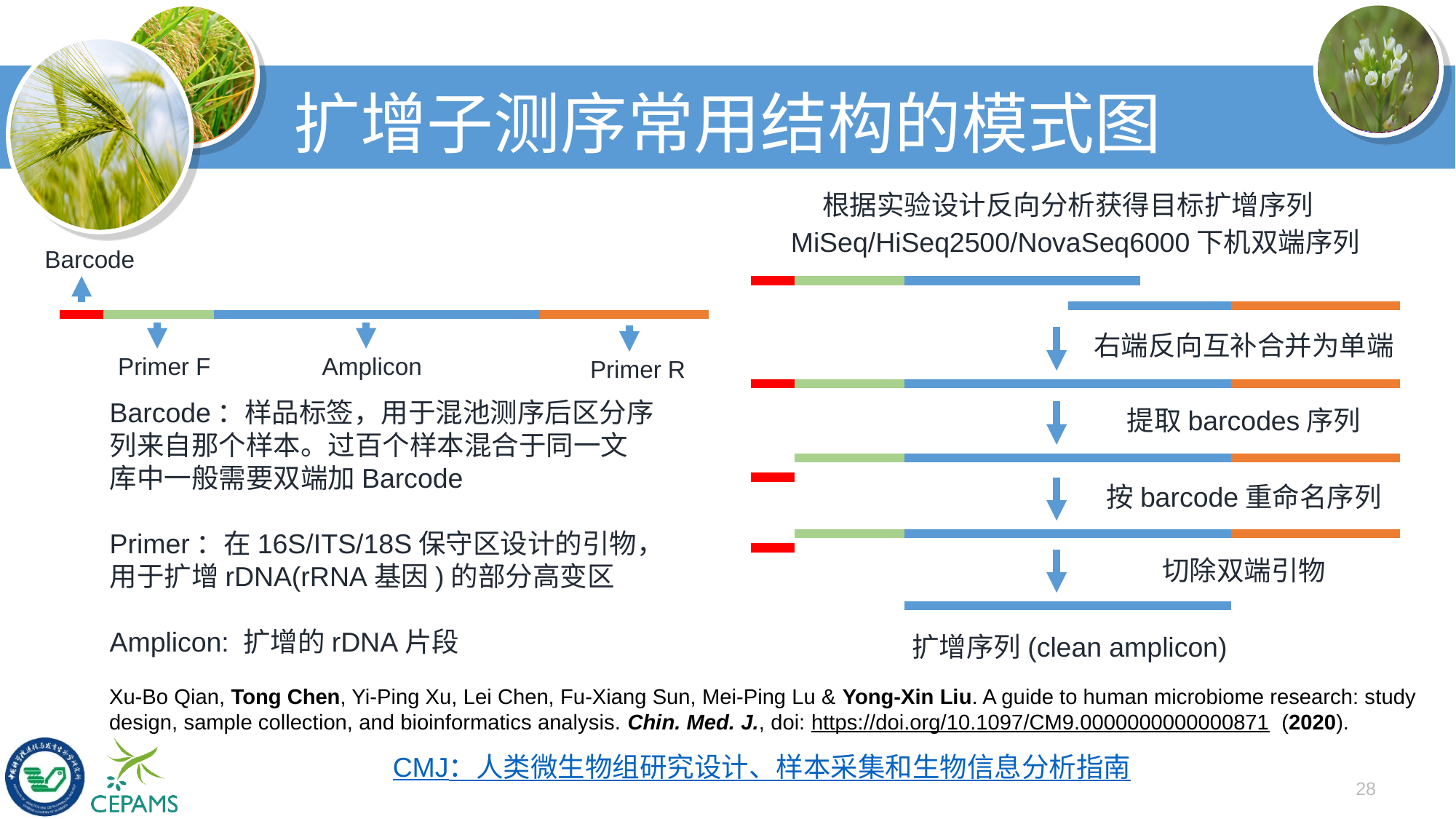

# 扩增子测序常用结构的模式图
根据实验设计反向分析获得目标扩增序列
MiSeq/HiSeq2500/NovaSeq6000下机双端序列
Barcode
Primer F
Amplicon
Primer R
右端反向互补合并为单端
Barcode：样品标签，用于混池测序后区分序列来自那个样本。过百个样本混合于同一文库中一般需要双端加Barcode

Primer：在16S/ITS/18S保守区设计的引物，用于扩增rDNA(rRNA基因)的部分高变区

Amplicon: 扩增的rDNA片段
提取barcodes序列
按barcode重命名序列
切除双端引物
扩增序列(clean amplicon)
Xu-Bo Qian, Tong Chen, Yi-Ping Xu, Lei Chen, Fu-Xiang Sun, Mei-Ping Lu & Yong-Xin Liu. A guide to human microbiome research: study design, sample collection, and bioinformatics analysis. Chin. Med. J., doi: https://doi.org/10.1097/CM9.0000000000000871  (2020).
CMJ：人类微生物组研究设计、样本采集和生物信息分析指南
28